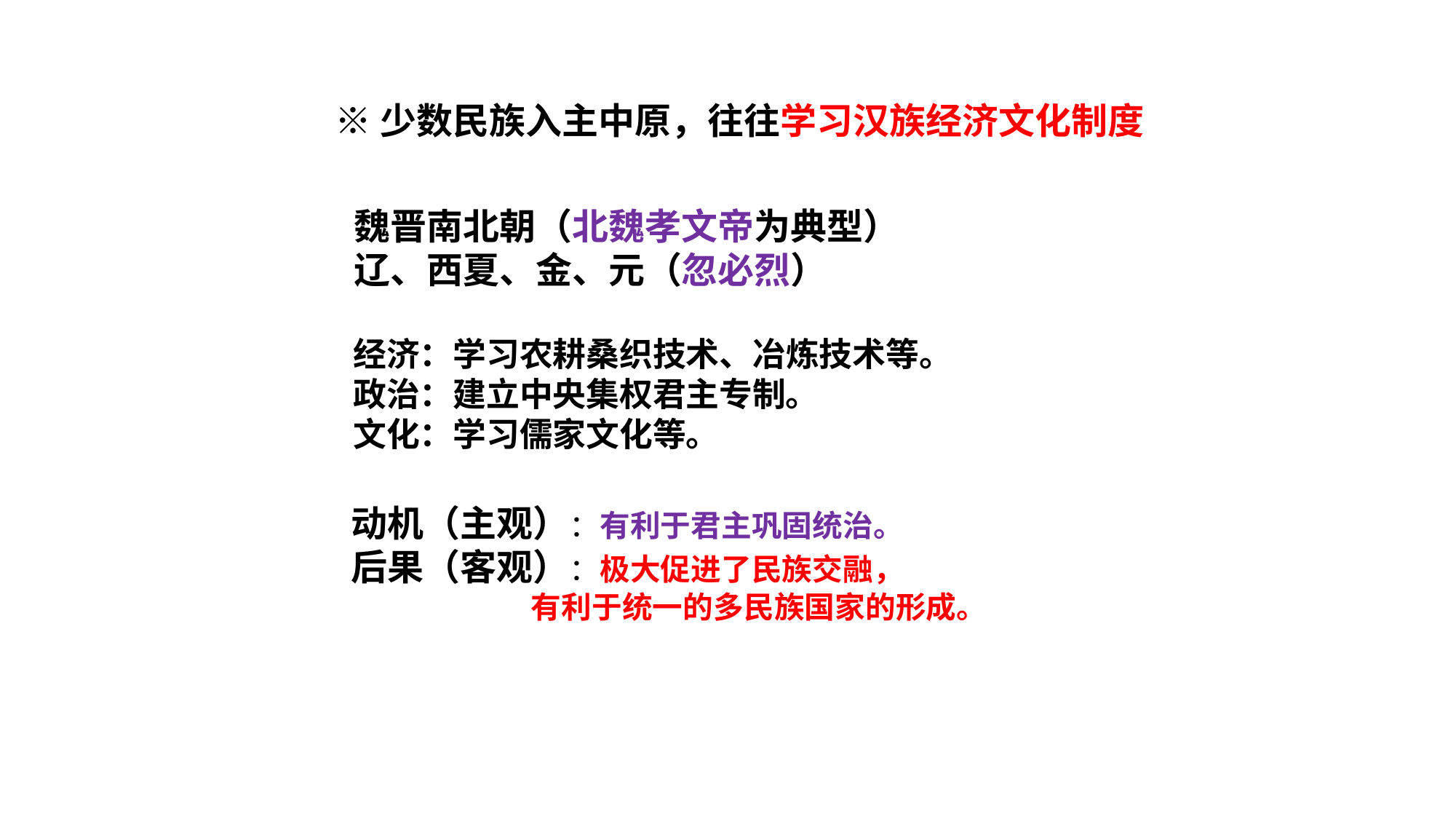

※少数民族入主中原，往往学习汉族经济文化制度
魏晋南北朝（北魏孝文帝为典型）
辽、西夏、金、元（忽必烈）
经济：学习农耕桑织技术、冶炼技术等。
政治：建立中央集权君主专制。
文化：学习儒家文化等。
动机（主观）：有利于君主巩固统治。
后果（客观）：极大促进了民族交融，
                         有利于统一的多民族国家的形成。